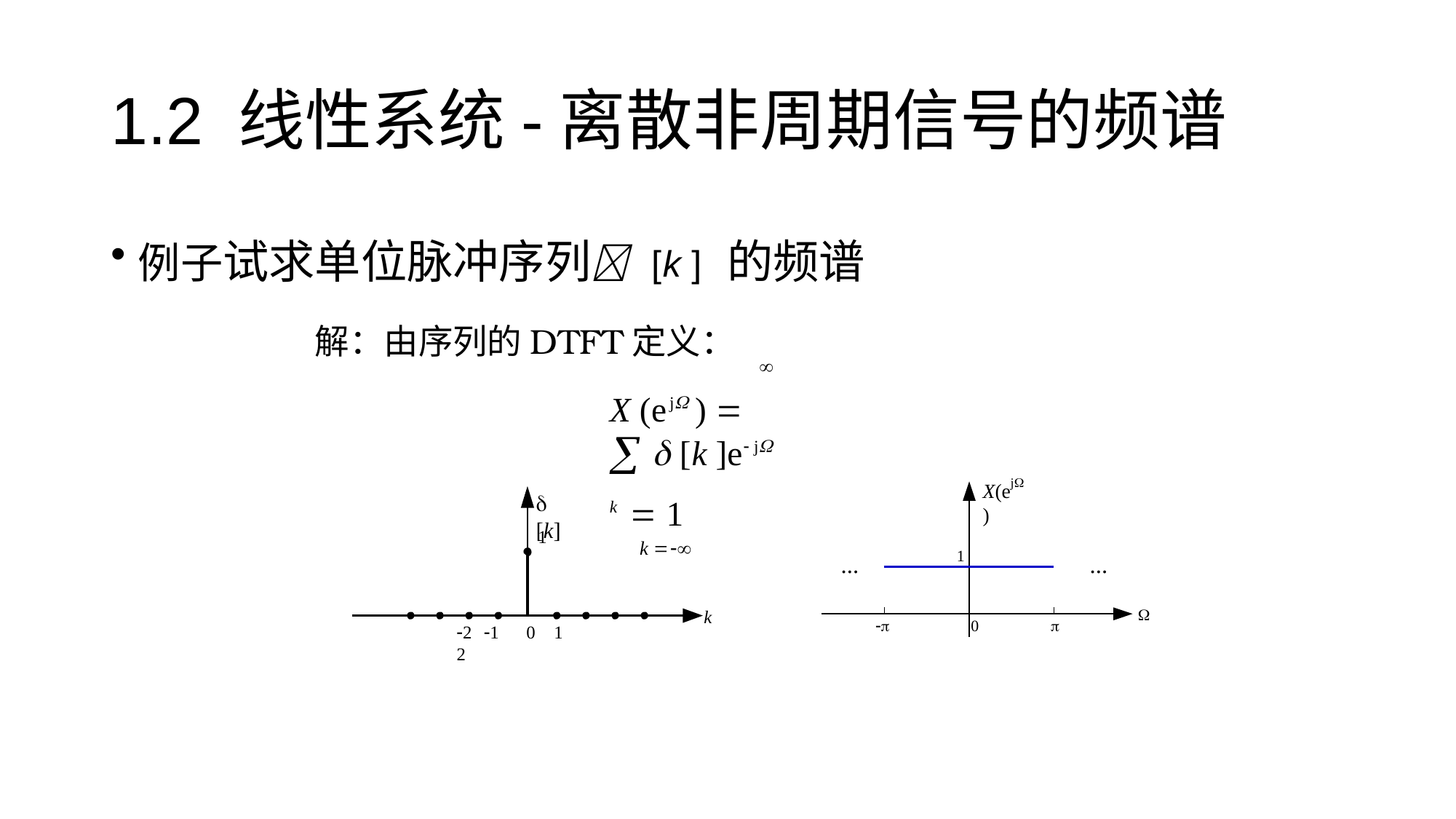

# 1.2 线性系统-离散非周期信号的频谱
例子试求单位脉冲序列δ [k ] 的频谱
解：由序列的DTFT定义：
∞
X (ejΩ ) =  ∑ δ [k ]e− jΩ k   = 1
k =−∞
jΩ
X(e   )

δ [k]

1
1

...
...

Ω
k

−π
π
0
−2   −1	0	1	2